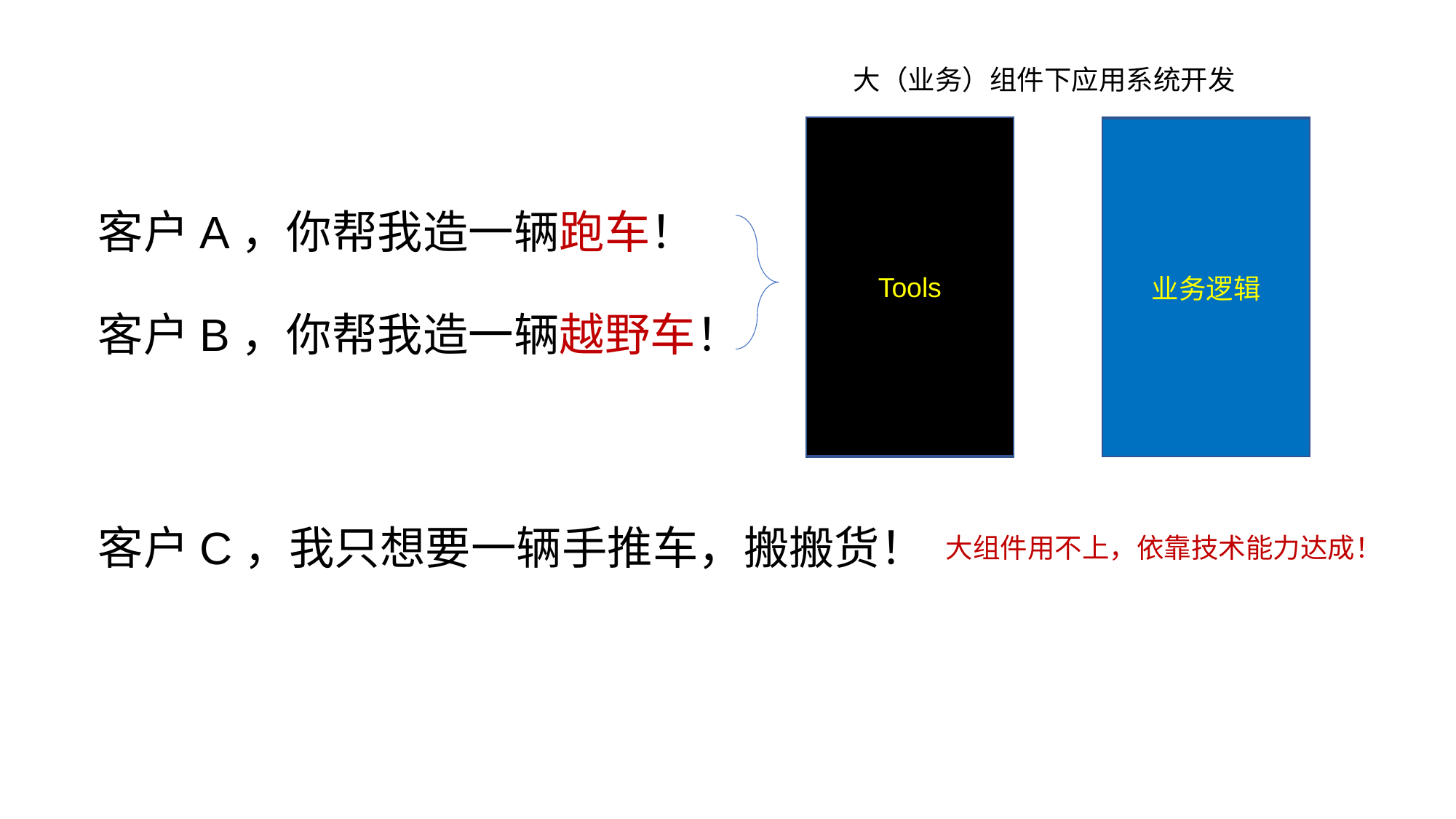

大（业务）组件下应用系统开发
新建
已有
刹车片
引擎
变速箱
油箱
....

车身轮廓
车门
轮胎

Tools
业务逻辑
# 客户A，你帮我造一辆跑车！
客户B，你帮我造一辆越野车！
客户C，我只想要一辆手推车，搬搬货！
大组件用不上，依靠技术能力达成！